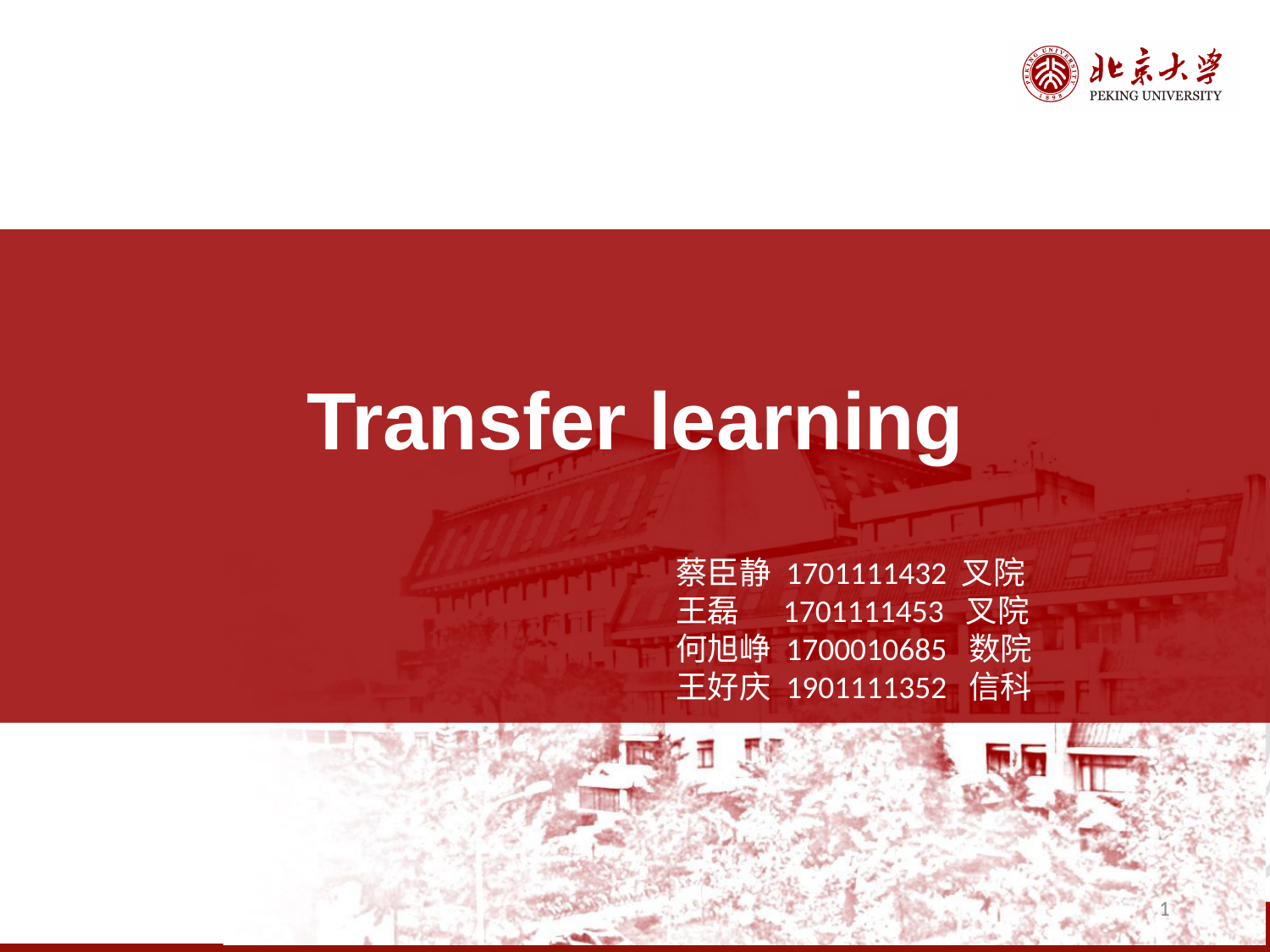

# Transfer learning

蔡臣静 1701111432 叉院
王磊     1701111453  叉院
何旭峥 1700010685  数院
王好庆 1901111352  信科
1